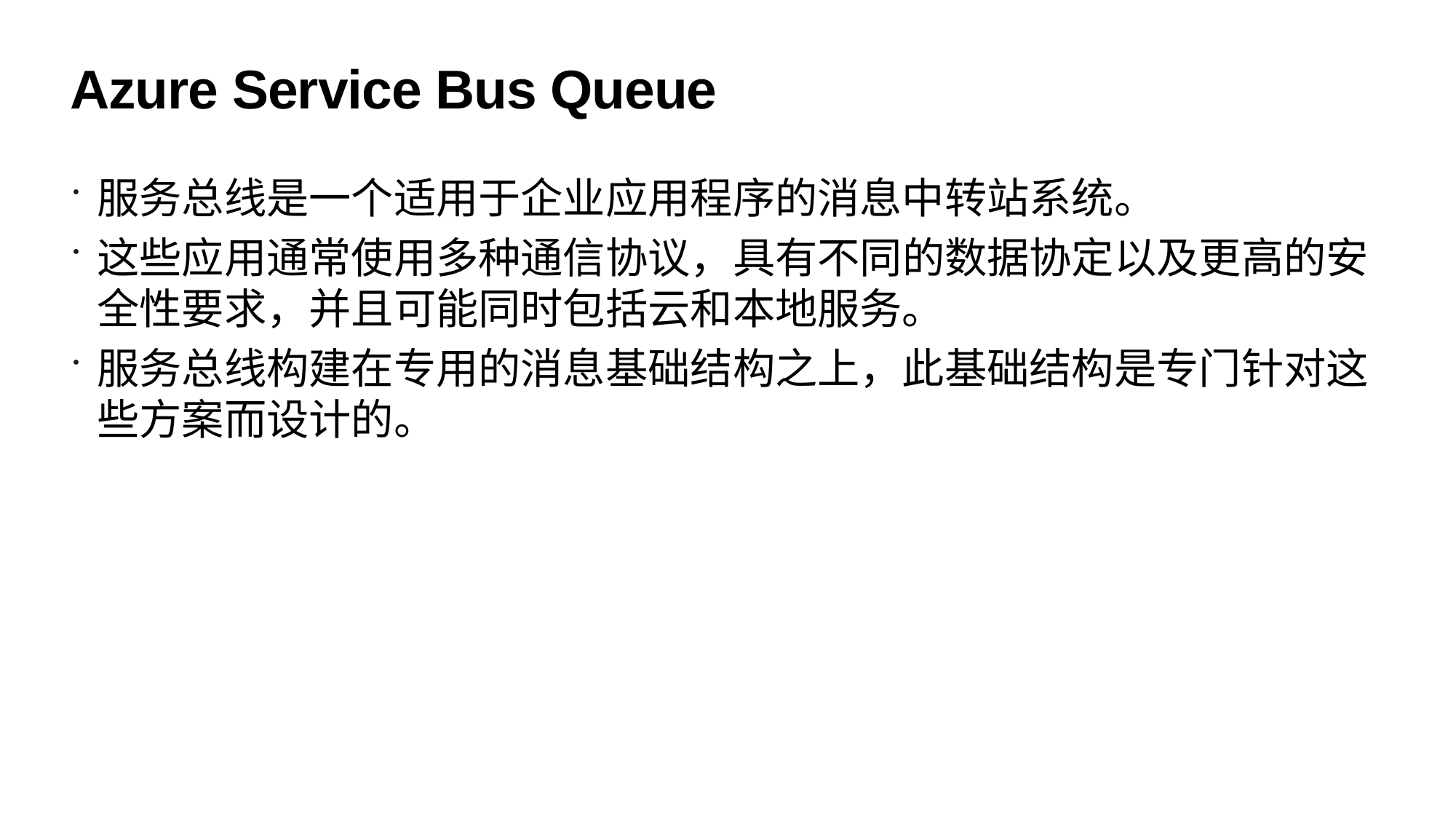

# Azure Service Bus Queue
服务总线是一个适用于企业应用程序的消息中转站系统。
这些应用通常使用多种通信协议，具有不同的数据协定以及更高的安全性要求，并且可能同时包括云和本地服务。
服务总线构建在专用的消息基础结构之上，此基础结构是专门针对这些方案而设计的。